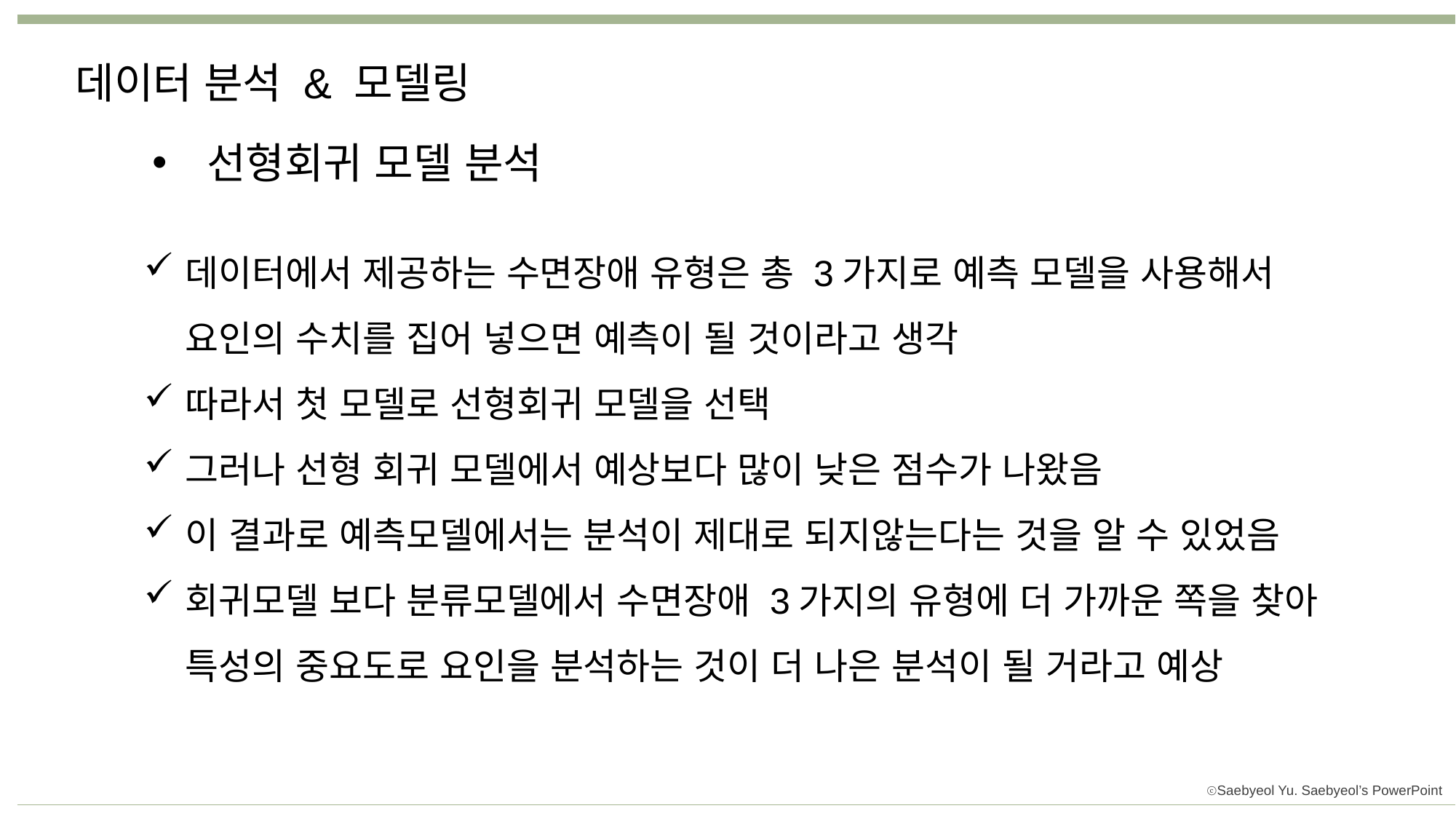

데이터 분석 & 모델링
선형회귀 모델 분석
데이터에서 제공하는 수면장애 유형은 총 3가지로 예측 모델을 사용해서
요인의 수치를 집어 넣으면 예측이 될 것이라고 생각
따라서 첫 모델로 선형회귀 모델을 선택
그러나 선형 회귀 모델에서 예상보다 많이 낮은 점수가 나왔음
이 결과로 예측모델에서는 분석이 제대로 되지않는다는 것을 알 수 있었음
회귀모델 보다 분류모델에서 수면장애 3가지의 유형에 더 가까운 쪽을 찾아
특성의 중요도로 요인을 분석하는 것이 더 나은 분석이 될 거라고 예상